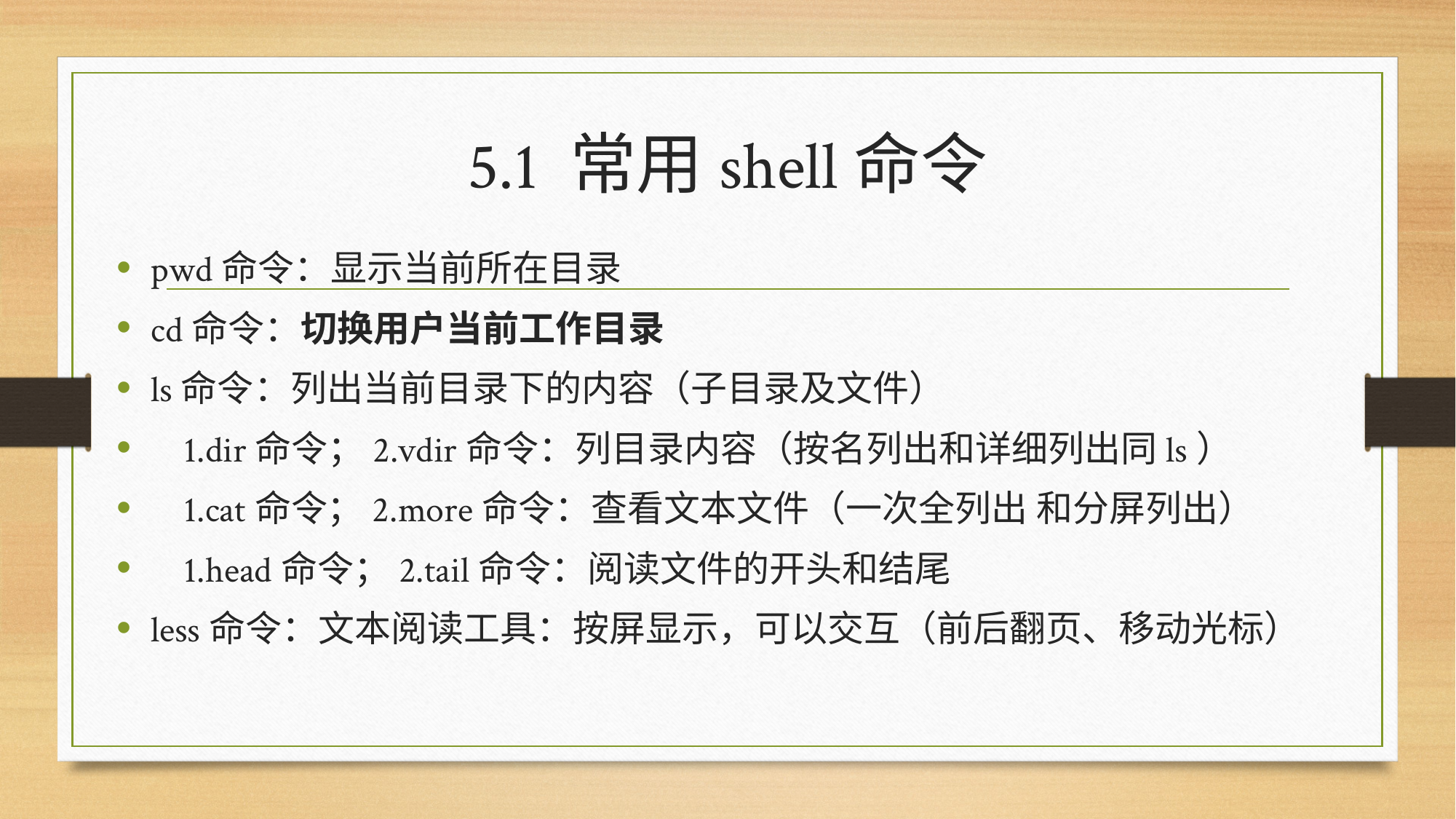

# 5.1 常用shell命令
pwd命令：显示当前所在目录
cd命令：切换用户当前工作目录
ls命令：列出当前目录下的内容（子目录及文件）
    1.dir命令；2.vdir命令：列目录内容（按名列出和详细列出同ls）
    1.cat命令；2.more命令：查看文本文件（一次全列出 和分屏列出）
    1.head命令；2.tail命令：阅读文件的开头和结尾
less命令：文本阅读工具：按屏显示，可以交互（前后翻页、移动光标）